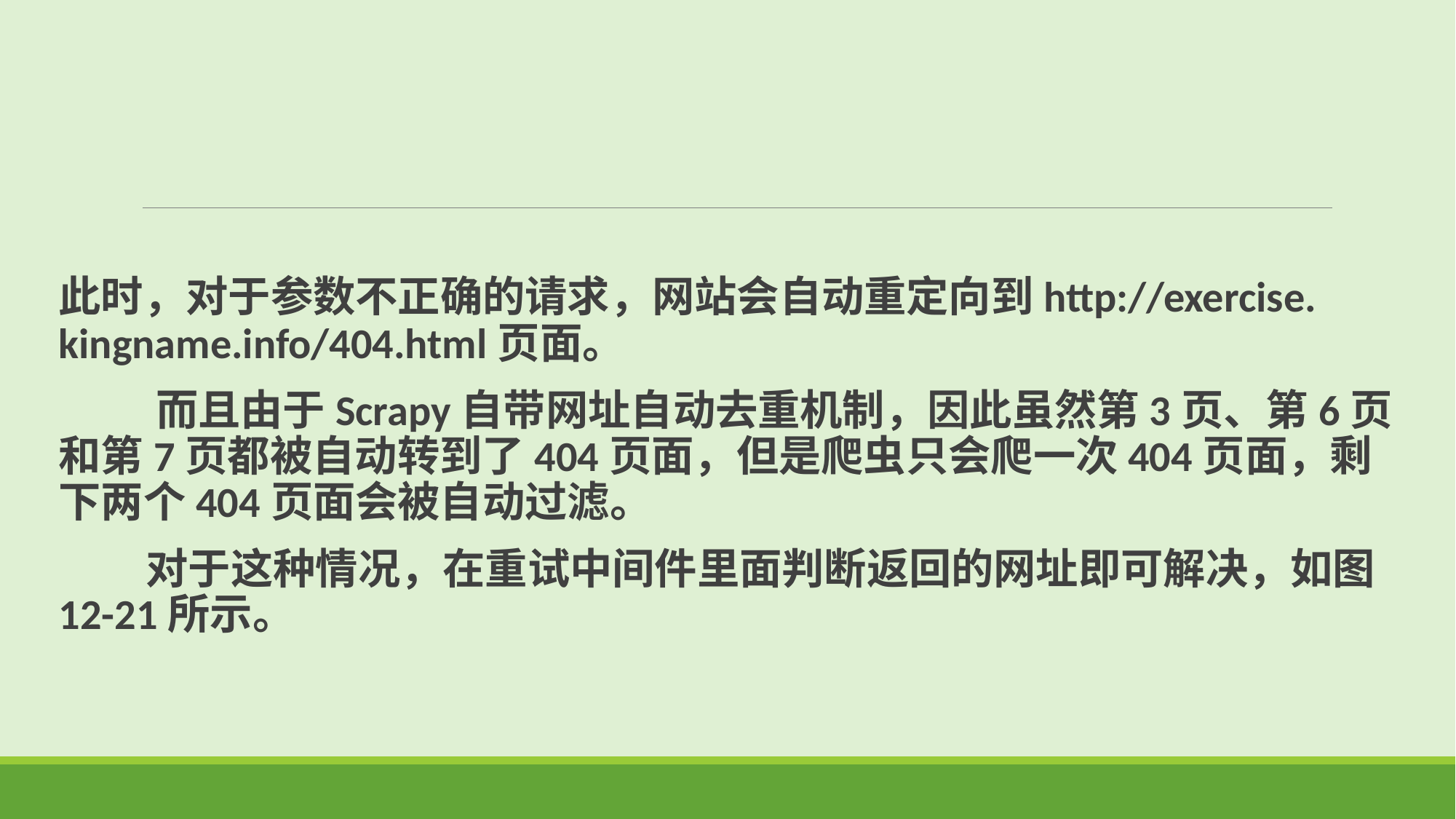

此时，对于参数不正确的请求，网站会自动重定向到http://exercise. kingname.info/404.html页面。
         而且由于Scrapy自带网址自动去重机制，因此虽然第3页、第6页和第7页都被自动转到了404页面，但是爬虫只会爬一次404页面，剩下两个404页面会被自动过滤。
        对于这种情况，在重试中间件里面判断返回的网址即可解决，如图12-21所示。